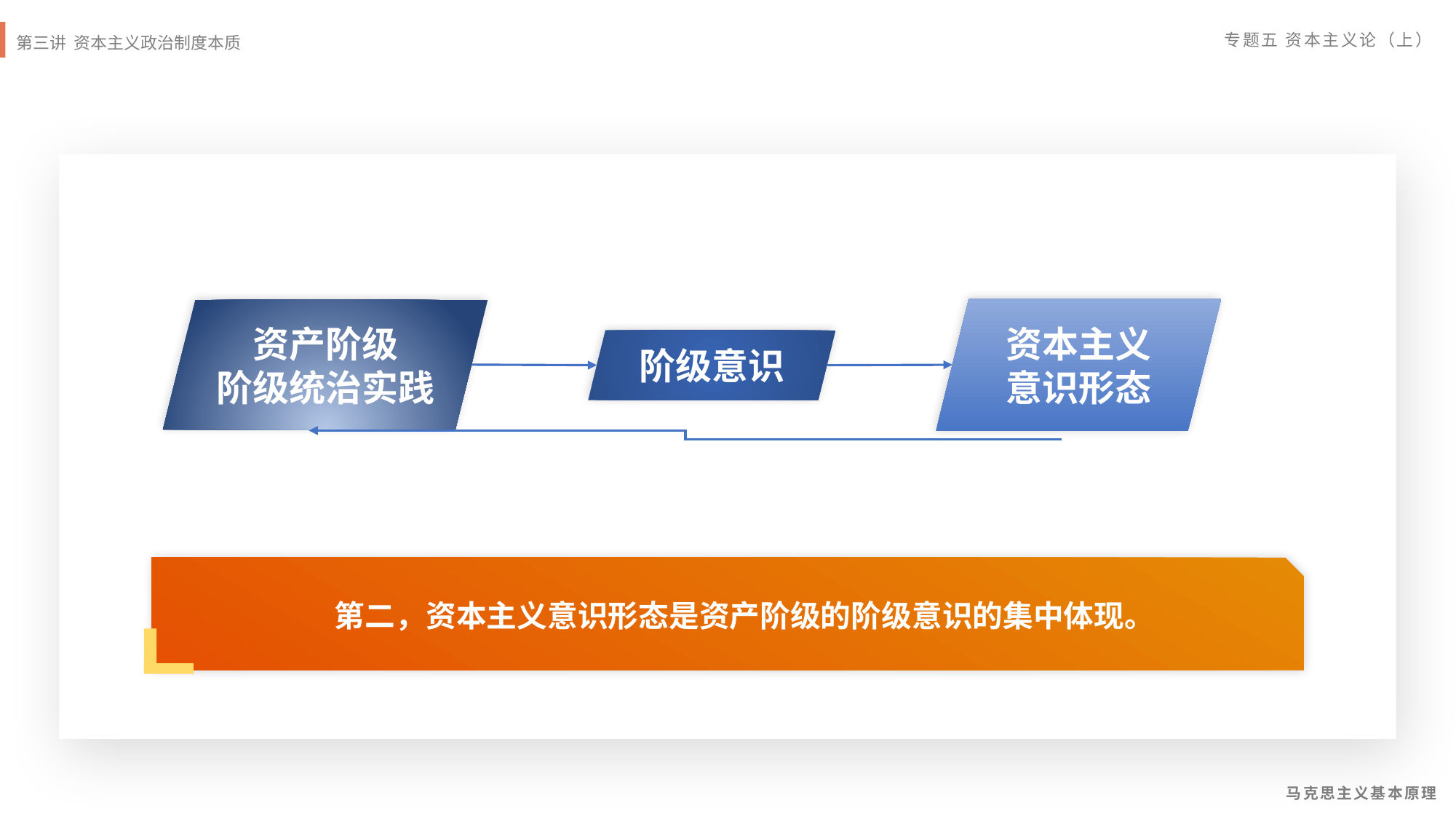

资本主义
意识形态
资产阶级
阶级统治实践
阶级意识

      第二，资本主义意识形态是资产阶级的阶级意识的集中体现。